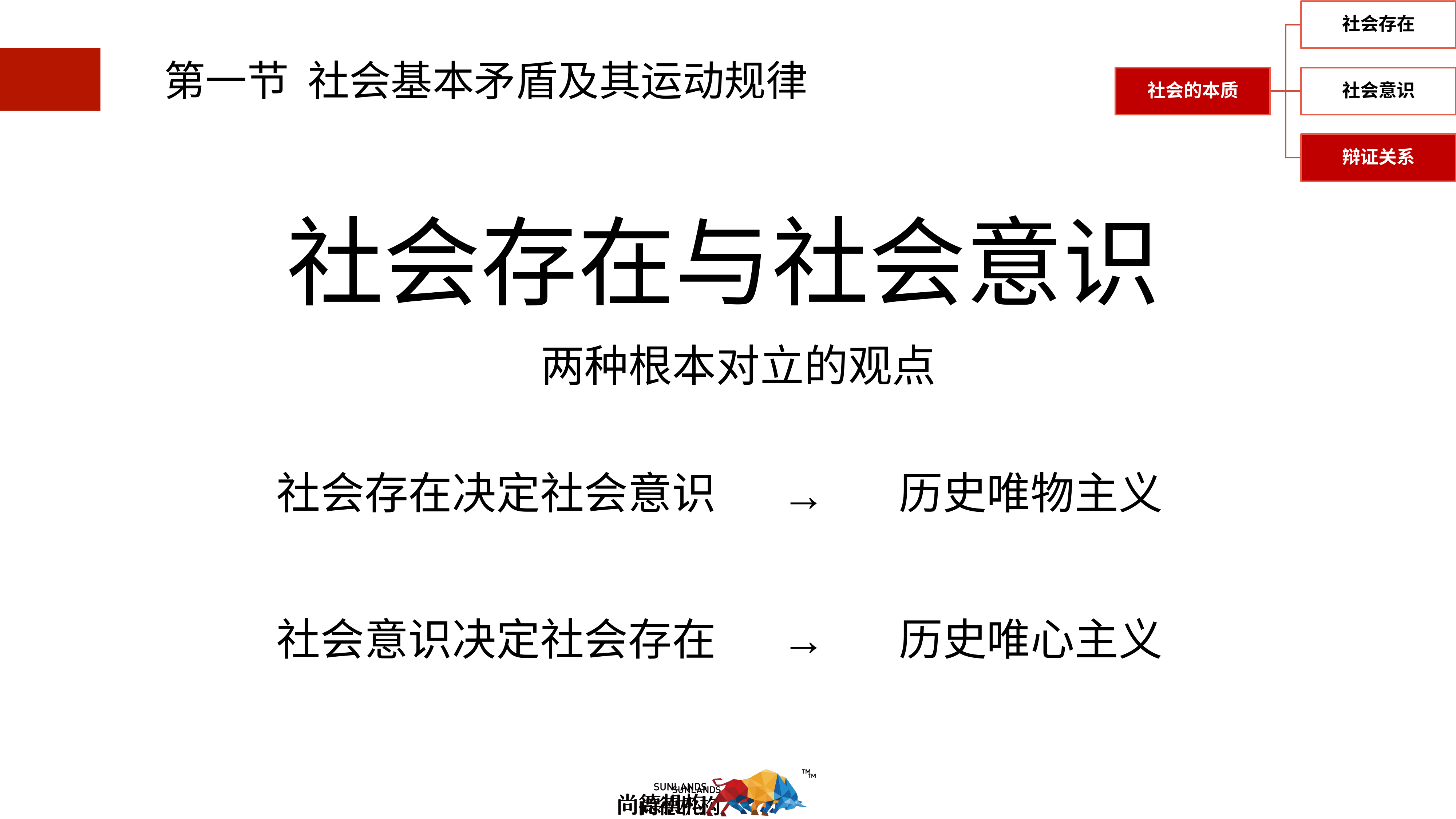

社会的本质
社会存在
社会意识
辩证关系
  3.1.1.3社会存在和社会意识的关系
  第一节  社会基本矛盾及其运动规律
社会存在与社会意识
两种根本对立的观点
社会存在决定社会意识
历史唯物主义
→
社会意识决定社会存在
历史唯心主义
→